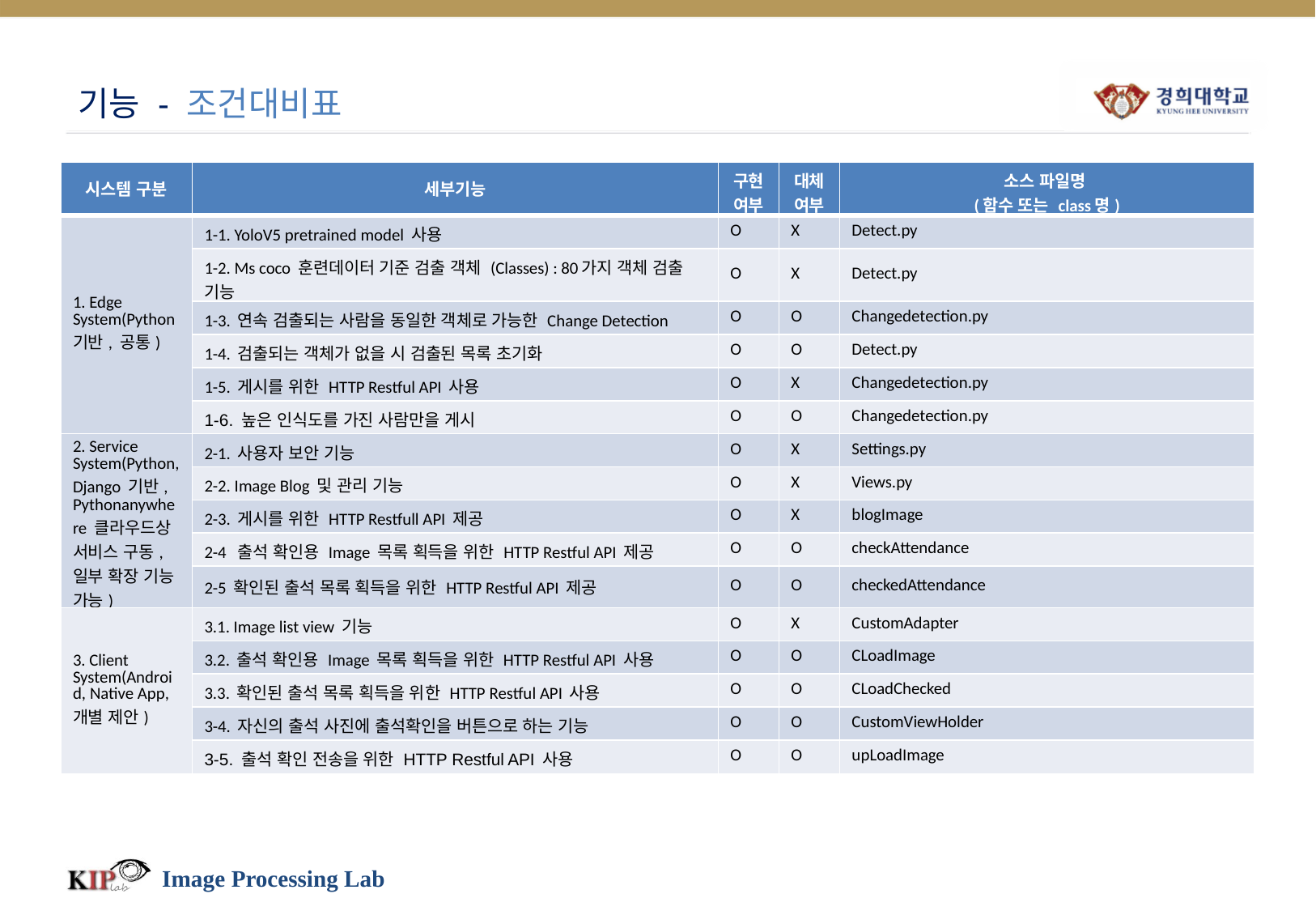

# 기능 - 조건대비표
| 시스템 구분 | 세부기능 | 구현 여부 | 대체 여부 | 소스 파일명 (함수 또는 class명) |
| --- | --- | --- | --- | --- |
| 1. Edge System(Python 기반, 공통) | 1-1. YoloV5 pretrained model 사용 | O | X | Detect.py |
|  | 1-2. Ms coco 훈련데이터 기준 검출 객체 (Classes) : 80가지 객체 검출 기능 | O | X | Detect.py |
|  | 1-3. 연속 검출되는 사람을 동일한 객체로 가능한 Change Detection | O | O | Changedetection.py |
|  | 1-4. 검출되는 객체가 없을 시 검출된 목록 초기화 | O | O | Detect.py |
|  | 1-5. 게시를 위한 HTTP Restful API 사용 | O | X | Changedetection.py |
|  | 1-6. 높은 인식도를 가진 사람만을 게시 | O | O | Changedetection.py |
| 2. Service System(Python, Django 기반, Pythonanywhere 클라우드상 서비스 구동, 일부 확장 기능 가능) | 2-1. 사용자 보안 기능 | O | X | Settings.py |
|  | 2-2. Image Blog 및 관리 기능 | O | X | Views.py |
|  | 2-3. 게시를 위한 HTTP Restfull API 제공 | O | X | blogImage |
|  | 2-4 출석 확인용 Image 목록 획득을 위한 HTTP Restful API 제공 | O | O | checkAttendance |
|  | 2-5 확인된 출석 목록 획득을 위한 HTTP Restful API 제공 | O | O | checkedAttendance |
| 3. Client System(Android, Native App, 개별 제안) | 3.1. Image list view 기능 | O | X | CustomAdapter |
|  | 3.2. 출석 확인용 Image 목록 획득을 위한 HTTP Restful API 사용 | O | O | CLoadImage |
|  | 3.3. 확인된 출석 목록 획득을 위한 HTTP Restful API 사용 | O | O | CLoadChecked |
|  | 3-4. 자신의 출석 사진에 출석확인을 버튼으로 하는 기능 | O | O | CustomViewHolder |
|  | 3-5. 출석 확인 전송을 위한 HTTP Restful API 사용 | O | O | upLoadImage |
Image Processing Lab